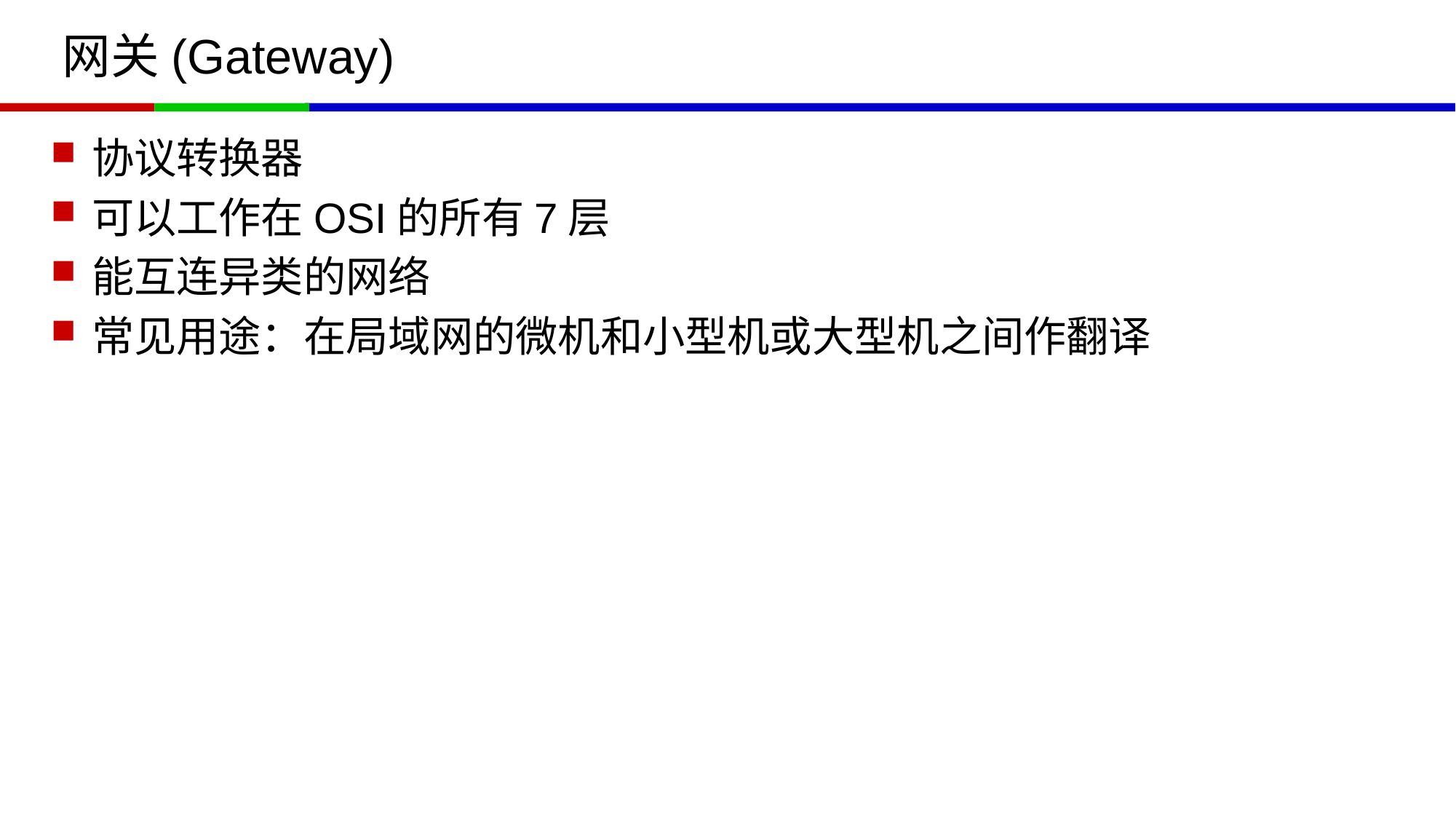

# 网关(Gateway)
协议转换器
可以工作在OSI的所有7层
能互连异类的网络
常见用途：在局域网的微机和小型机或大型机之间作翻译

44